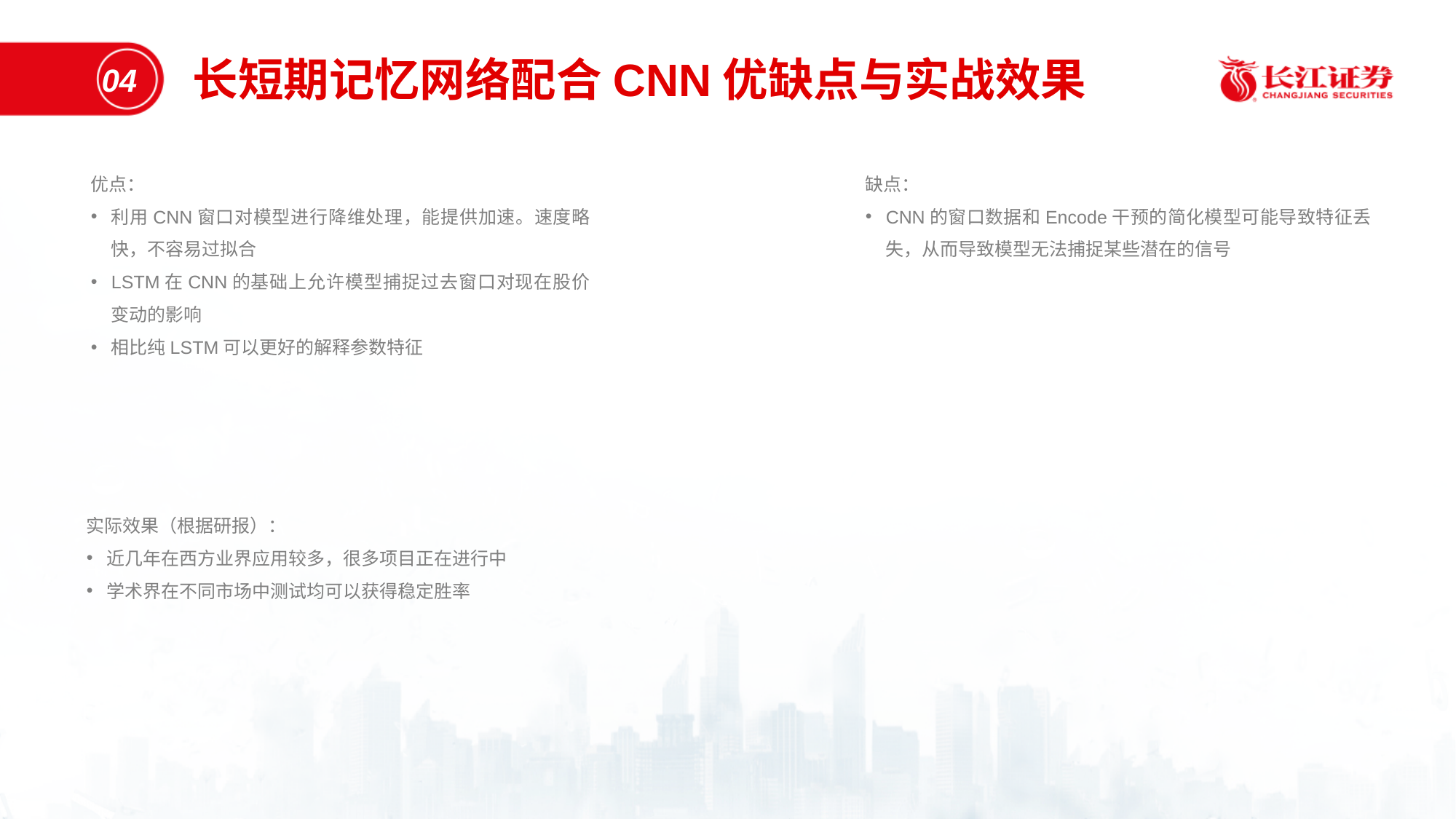

长短期记忆网络配合CNN优缺点与实战效果
04
优点：
利用CNN窗口对模型进行降维处理，能提供加速。速度略快，不容易过拟合
LSTM在CNN的基础上允许模型捕捉过去窗口对现在股价变动的影响
相比纯LSTM可以更好的解释参数特征
缺点：
CNN的窗口数据和Encode干预的简化模型可能导致特征丢失，从而导致模型无法捕捉某些潜在的信号
实际效果（根据研报）：
近几年在西方业界应用较多，很多项目正在进行中
学术界在不同市场中测试均可以获得稳定胜率